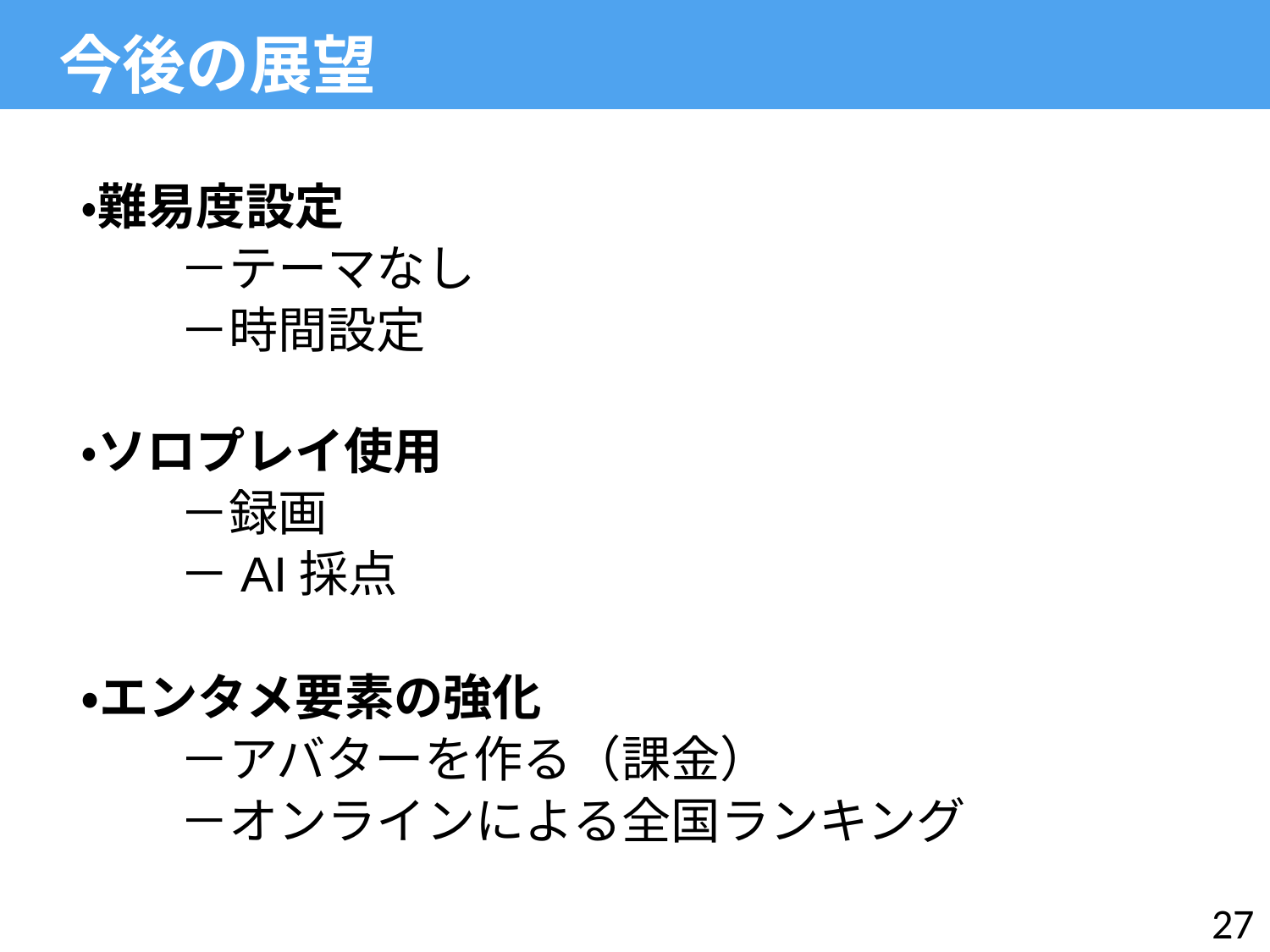

今後の展望
・難易度設定
　　－テーマなし
　　－時間設定

・ソロプレイ使用
　　－録画
　　－AI採点

・エンタメ要素の強化
　　－アバターを作る（課金）
　　－オンラインによる全国ランキング

27